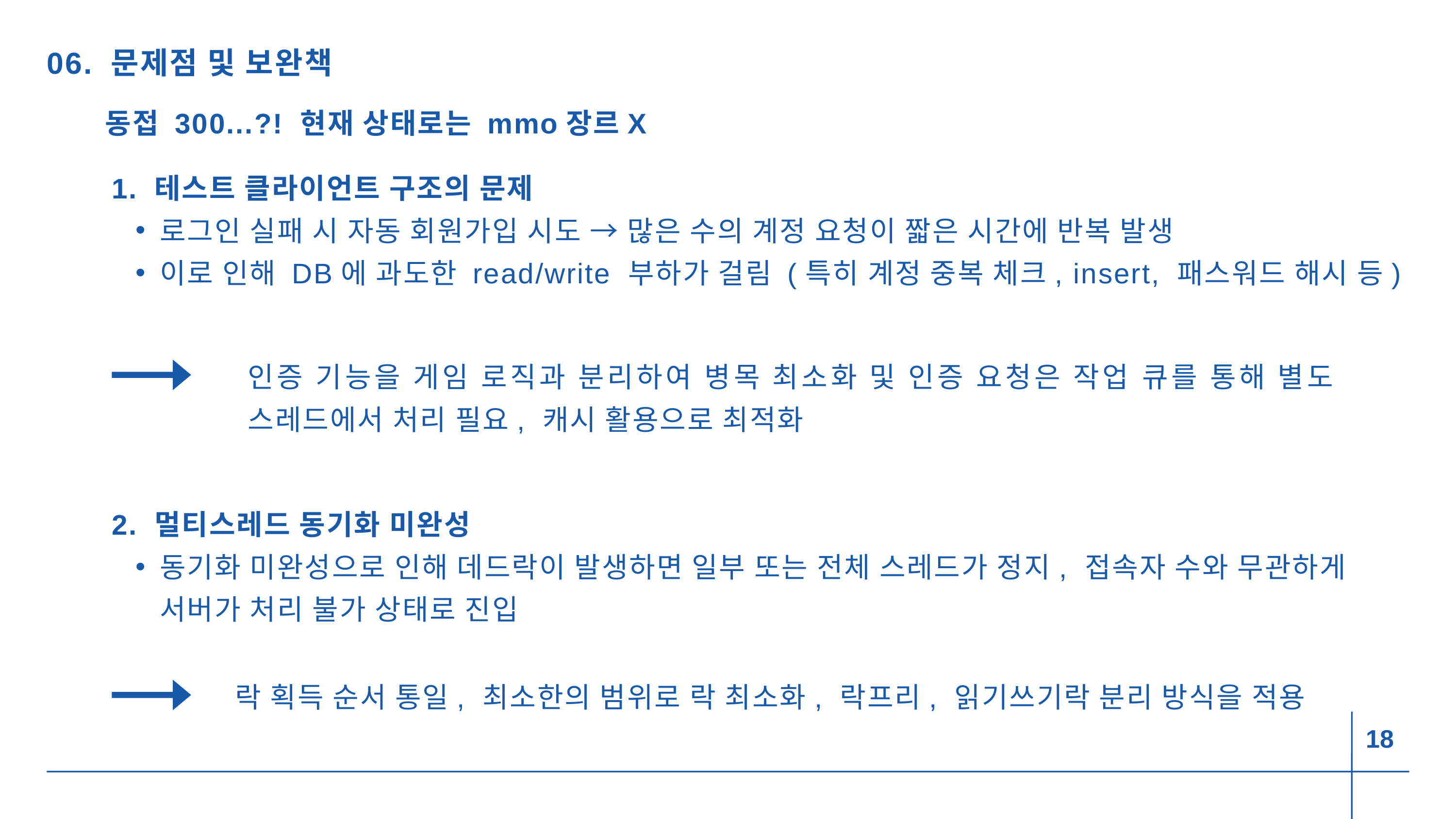

06. 문제점 및 보완책
동접 300...?! 현재 상태로는 mmo장르X
1. 테스트 클라이언트 구조의 문제
로그인 실패 시 자동 회원가입 시도 → 많은 수의 계정 요청이 짧은 시간에 반복 발생
이로 인해 DB에 과도한 read/write 부하가 걸림 (특히 계정 중복 체크, insert, 패스워드 해시 등)
인증 기능을 게임 로직과 분리하여 병목 최소화 및 인증 요청은 작업 큐를 통해 별도 스레드에서 처리 필요, 캐시 활용으로 최적화

2. 멀티스레드 동기화 미완성
동기화 미완성으로 인해 데드락이 발생하면 일부 또는 전체 스레드가 정지, 접속자 수와 무관하게 서버가 처리 불가 상태로 진입
락 획득 순서 통일, 최소한의 범위로 락 최소화, 락프리, 읽기쓰기락 분리 방식을 적용

18